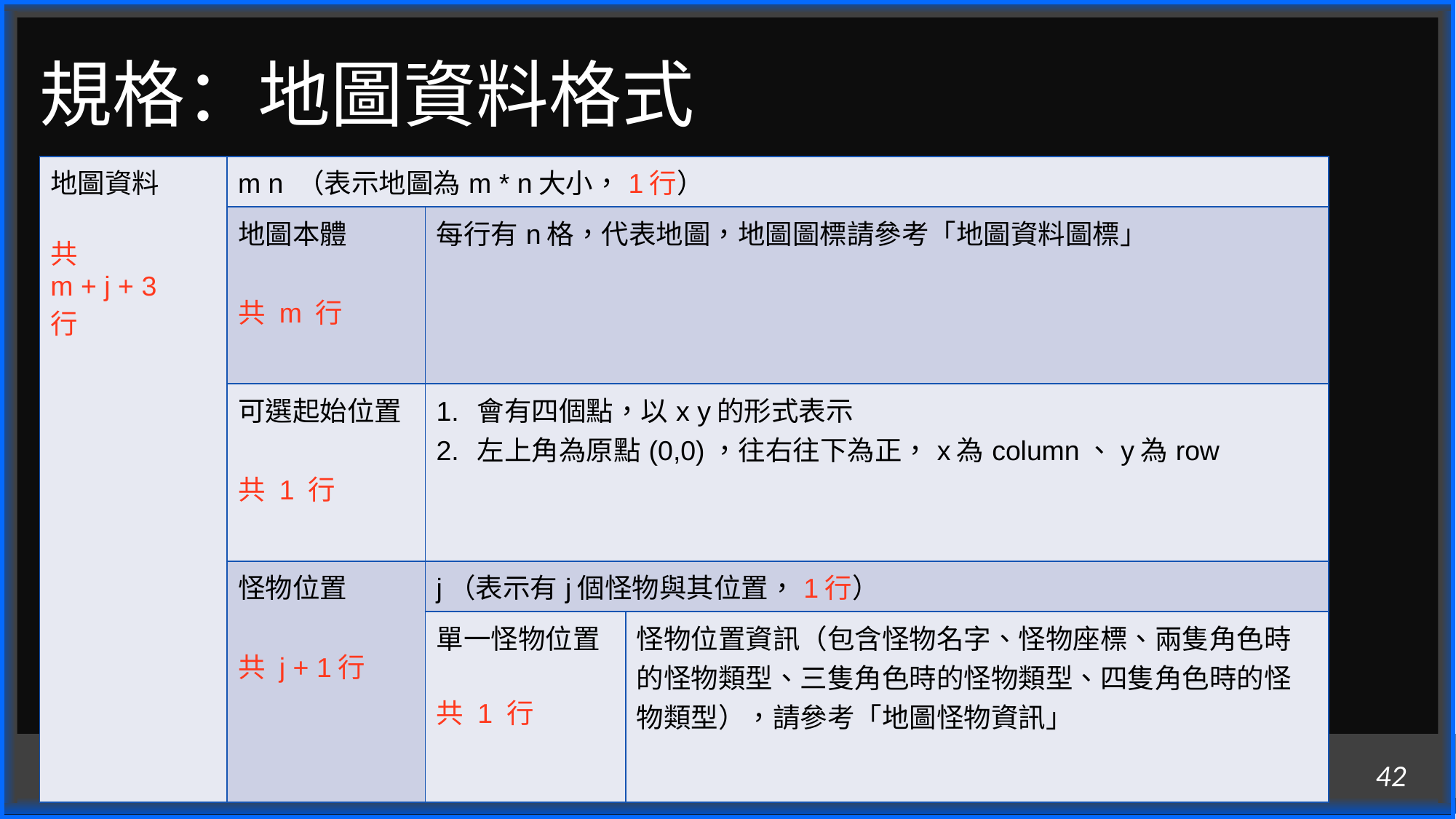

# 規格：地圖資料格式
| 地圖資料 共 m + j + 3 行 | m n （表示地圖為m \* n大小，1行） |  |  |
| --- | --- | --- | --- |
|  | 地圖本體 共 m 行 | 每行有n格，代表地圖，地圖圖標請參考「地圖資料圖標」 |  |
|  | 可選起始位置 共 1 行 | 會有四個點，以x y的形式表示 左上角為原點(0,0)，往右往下為正，x為column、y為row |  |
|  | 怪物位置 共 j + 1行 | j（表示有j個怪物與其位置，1行） |  |
|  |  | 單一怪物位置 共 1 行 | 怪物位置資訊（包含怪物名字、怪物座標、兩隻角色時的怪物類型、三隻角色時的怪物類型、四隻角色時的怪物類型），請參考「地圖怪物資訊」 |